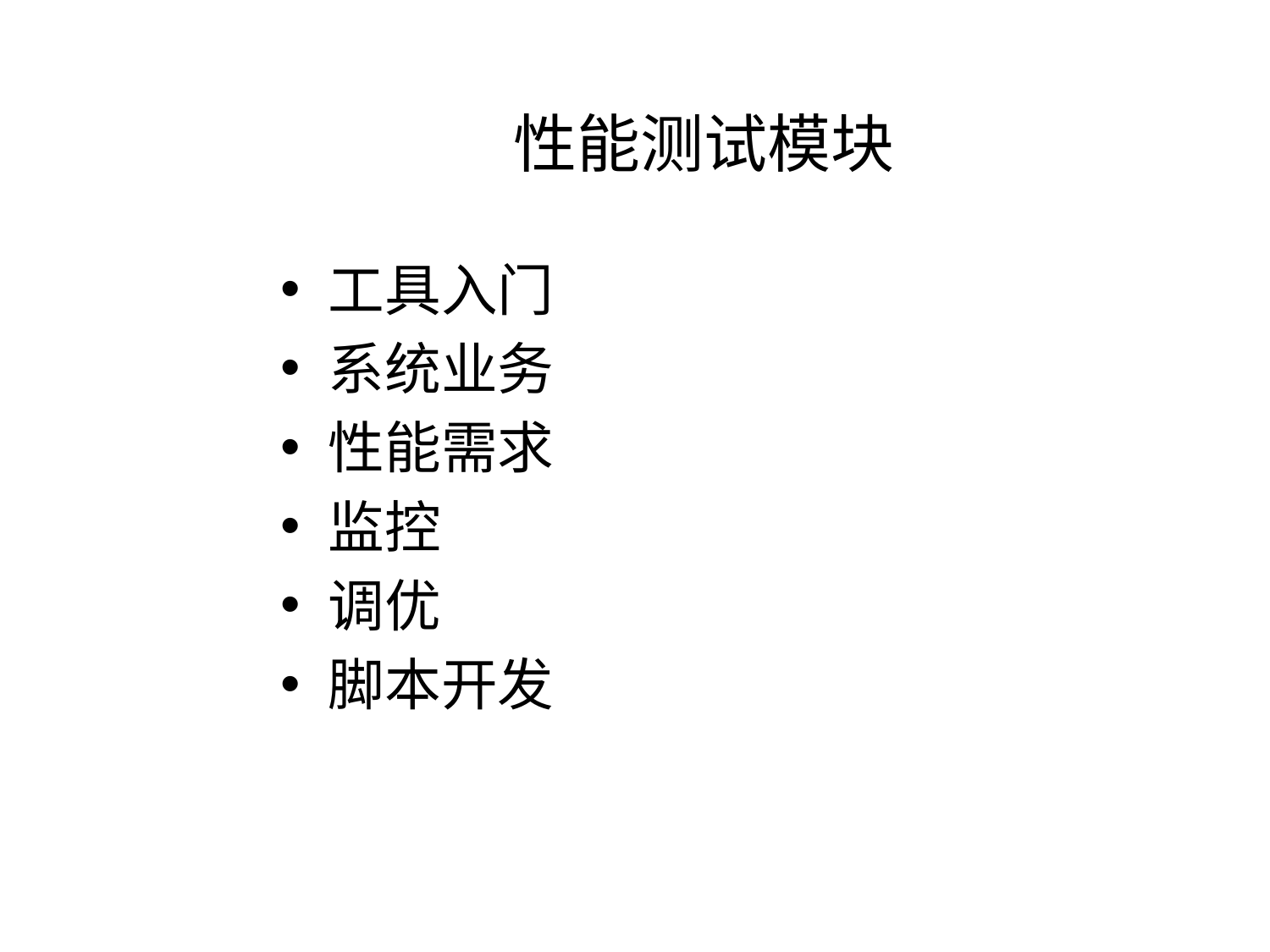

# 性能测试模块
工具入门
系统业务
性能需求
监控
调优
脚本开发